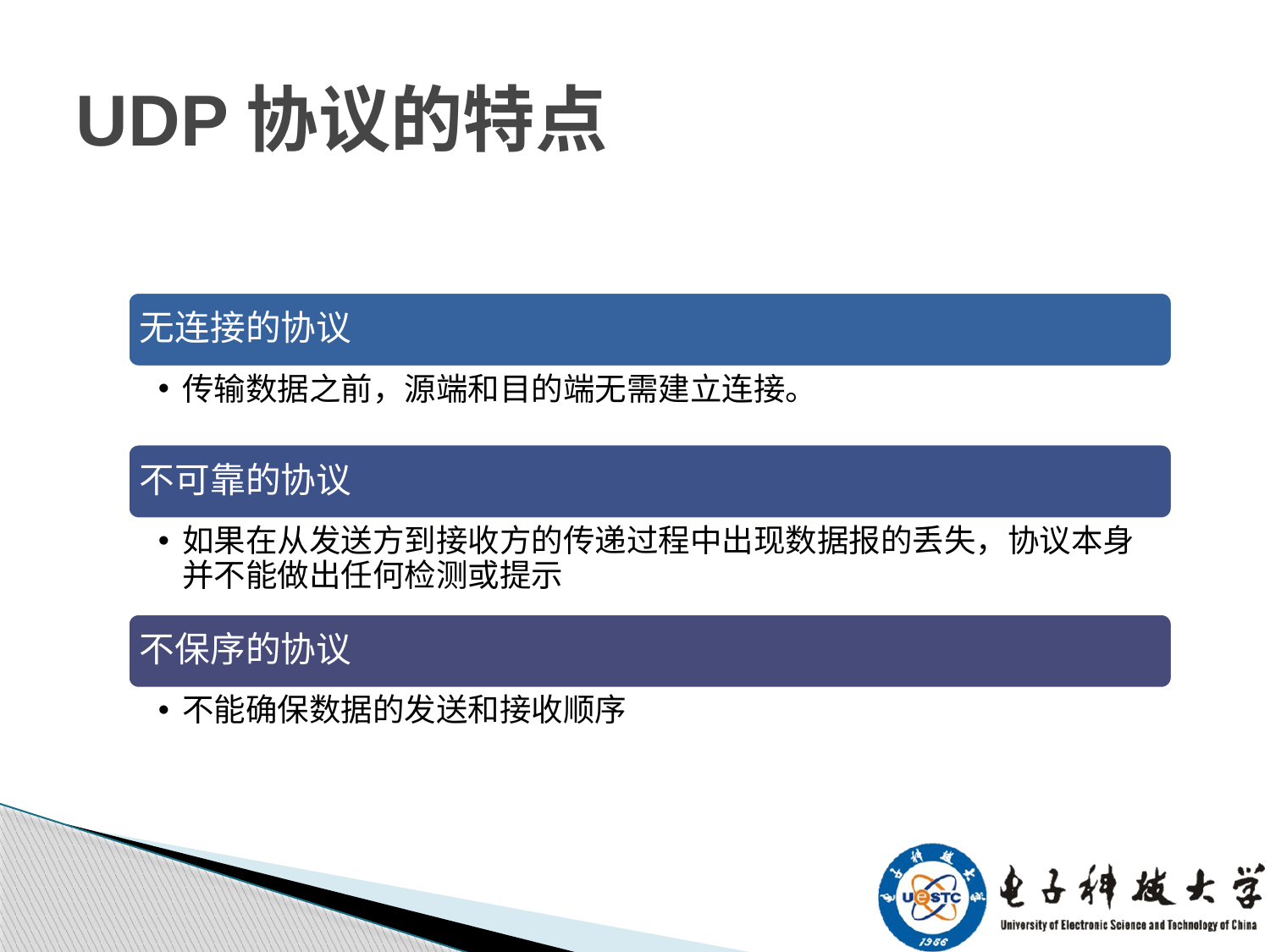

UDP协议的特点
无连接的协议
传输数据之前，源端和目的端无需建立连接。
不可靠的协议
如果在从发送方到接收方的传递过程中出现数据报的丢失，协议本身并不能做出任何检测或提示
不保序的协议
不能确保数据的发送和接收顺序
175